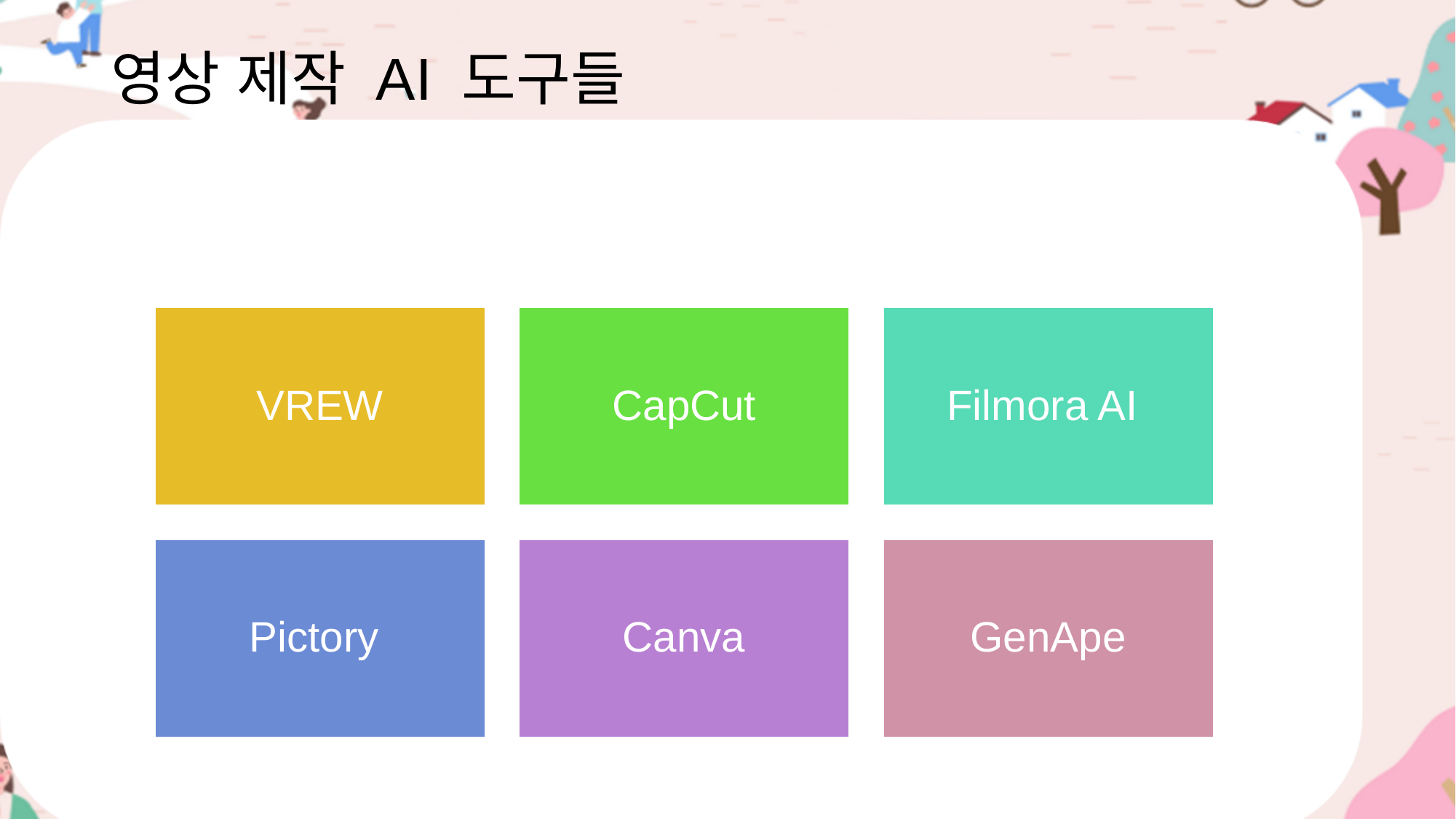

# 영상 제작 AI 도구들
VREW
CapCut
Filmora AI
Pictory
Canva
GenApe